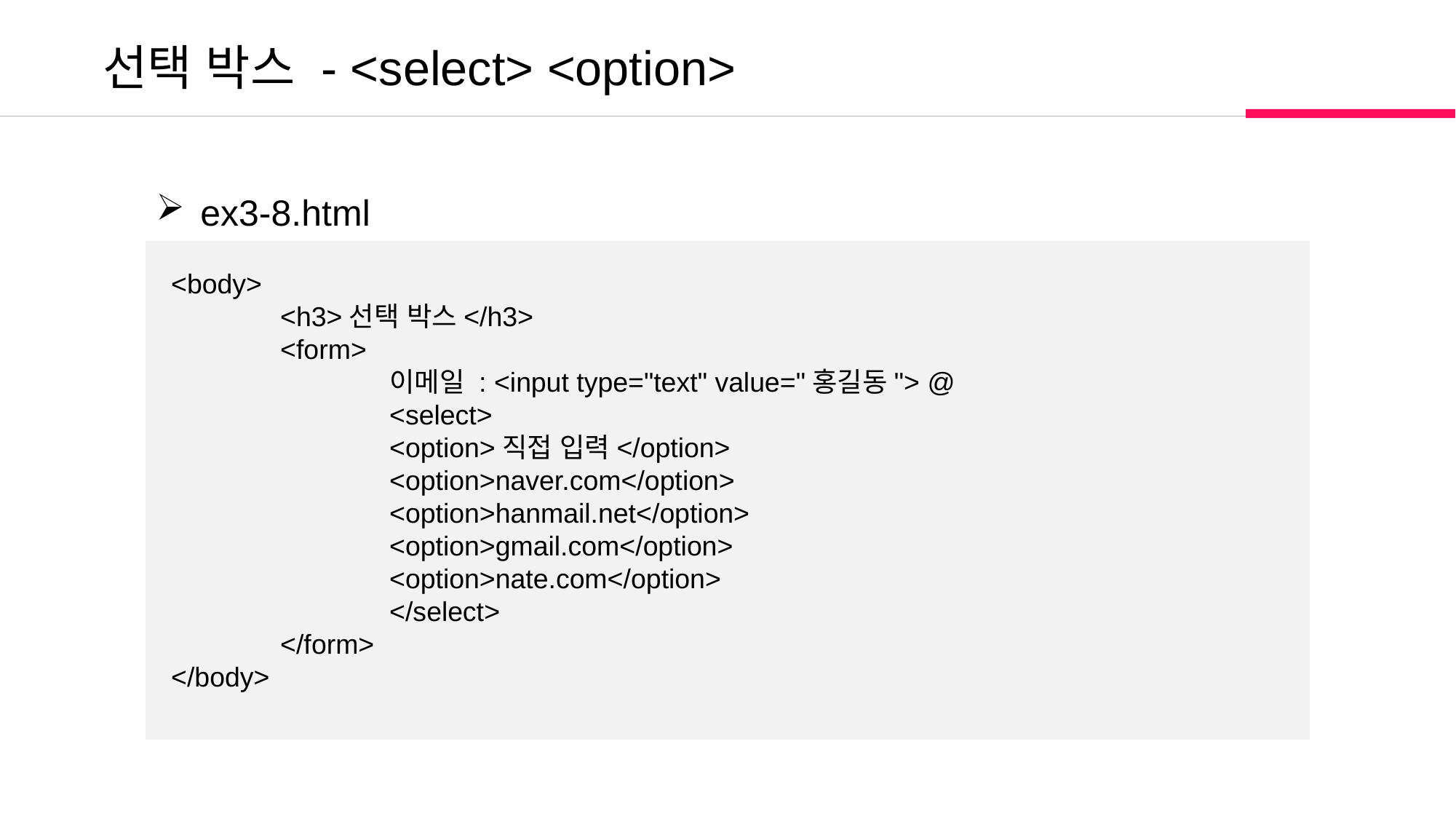

선택 박스 - <select> <option>

 ex3-8.html
<body>
	<h3>선택 박스</h3>
	<form>
		이메일 : <input type="text" value="홍길동"> @
		<select>
		<option>직접 입력</option>
		<option>naver.com</option>
		<option>hanmail.net</option>
		<option>gmail.com</option>
		<option>nate.com</option>
		</select>
	</form>
</body>